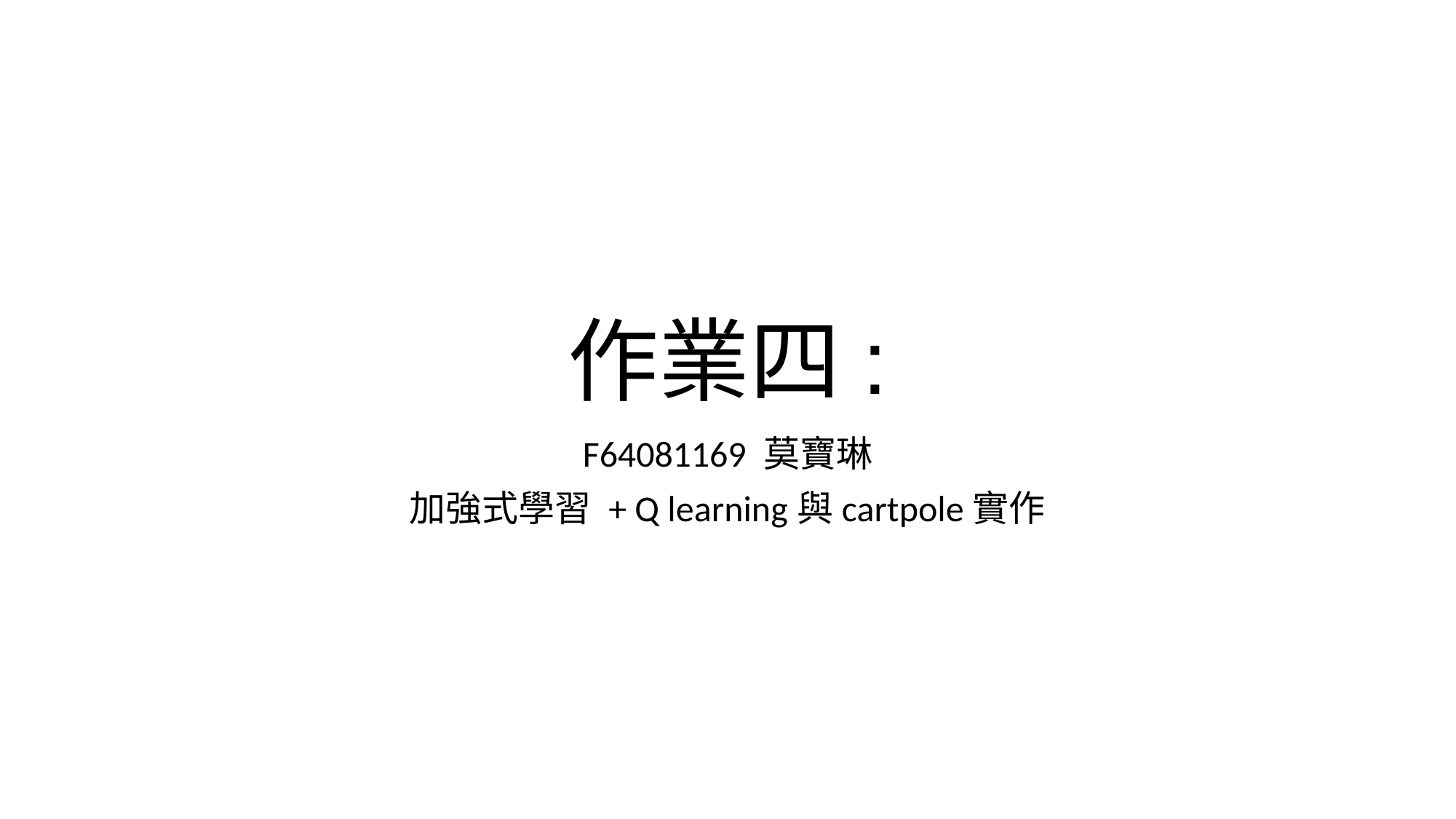

# 作業四:
F64081169 莫寶琳
加強式學習 + Q learning與cartpole實作